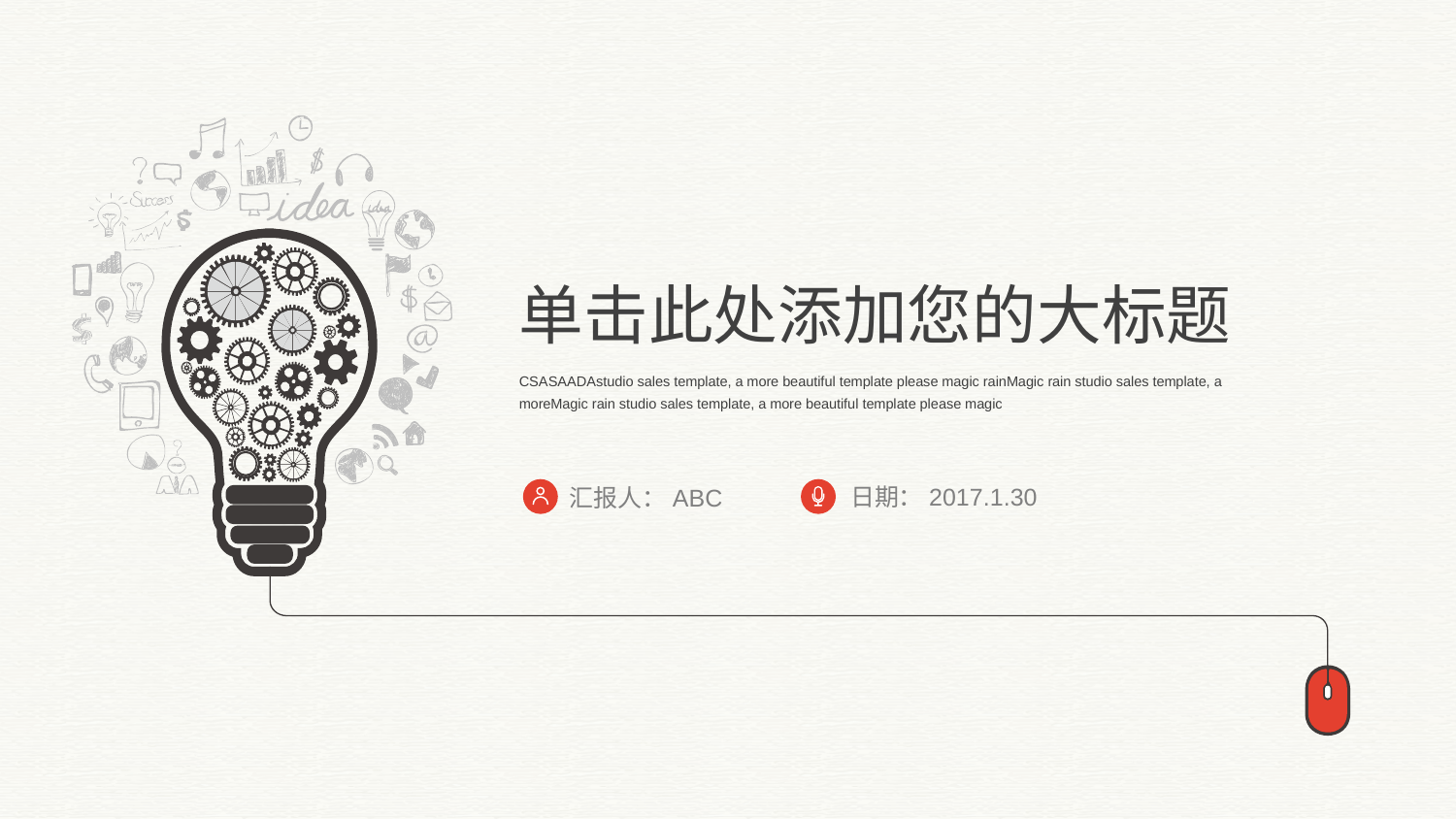

单击此处添加您的大标题
CSASAADAstudio sales template, a more beautiful template please magic rainMagic rain studio sales template, a moreMagic rain studio sales template, a more beautiful template please magic
日期：2017.1.30
汇报人：ABC